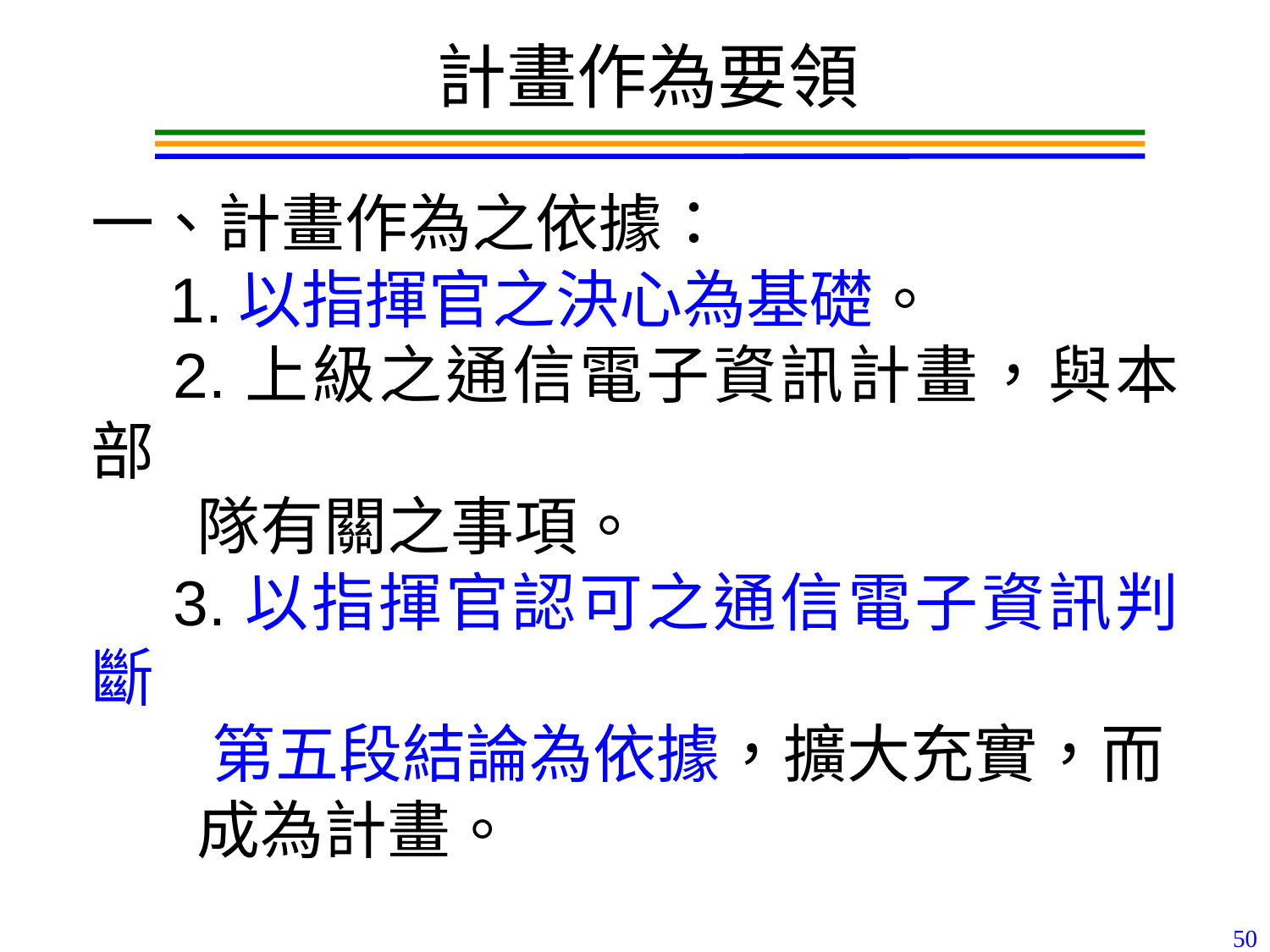

計畫作為要領
一、計畫作為之依據：
　1.以指揮官之決心為基礎。
　2.上級之通信電子資訊計畫，與本部
　   隊有關之事項。
　3.以指揮官認可之通信電子資訊判斷
   　第五段結論為依據，擴大充實，而
　   成為計畫。
50